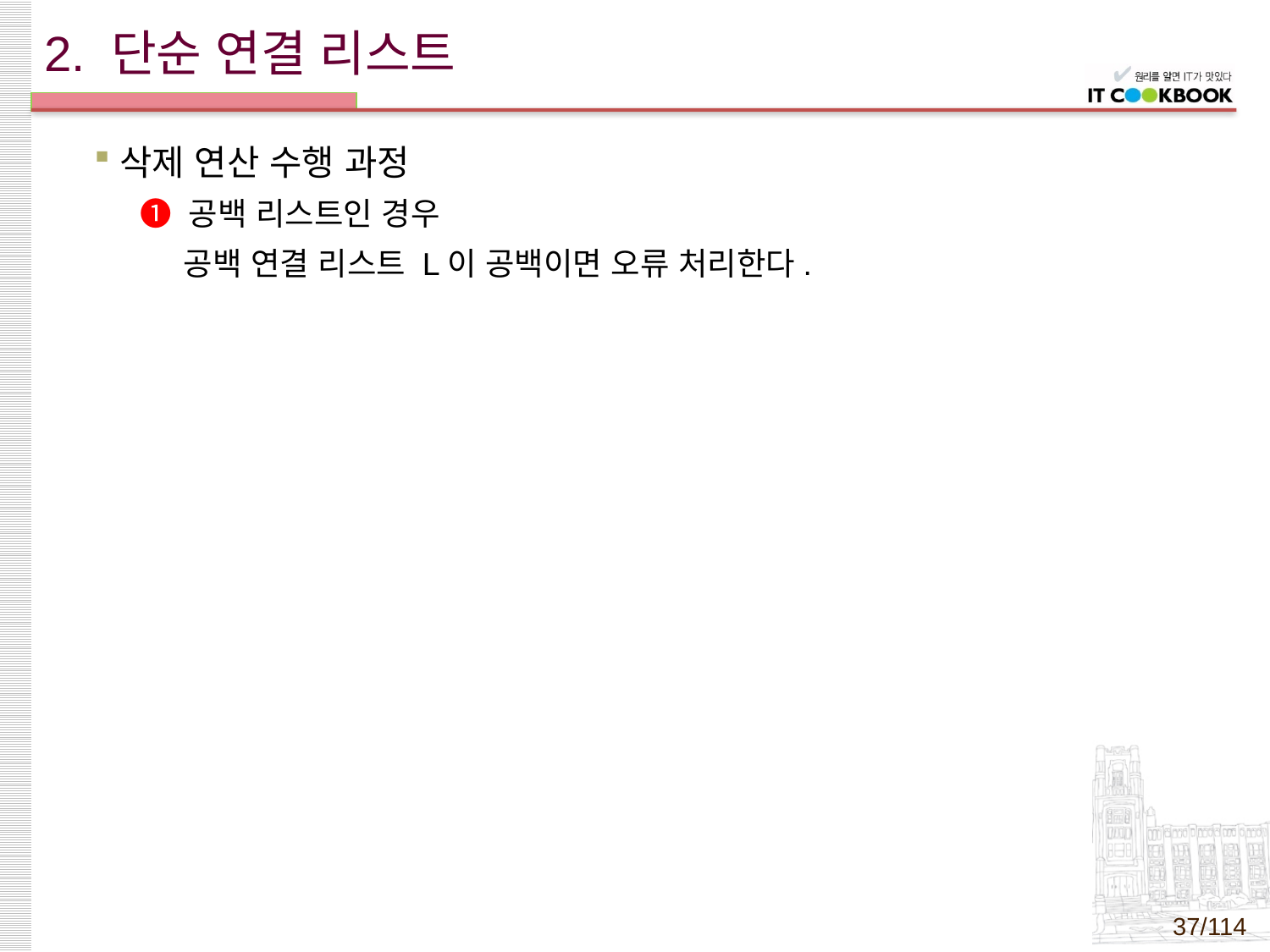

# 2. 단순 연결 리스트
삭제 연산 수행 과정
 ➊ 공백 리스트인 경우
     공백 연결 리스트 L이 공백이면 오류 처리한다.